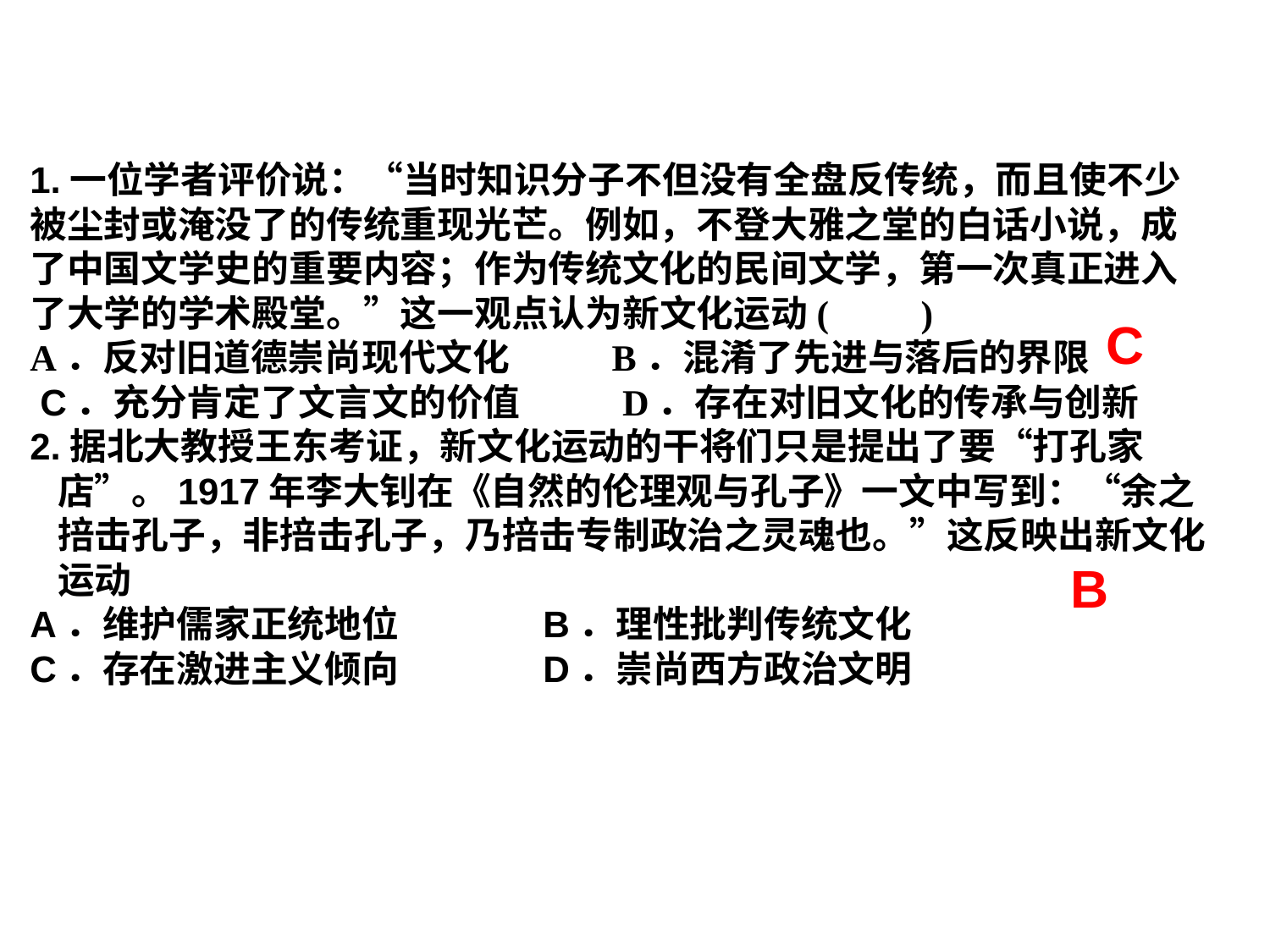

1.一位学者评价说：“当时知识分子不但没有全盘反传统，而且使不少被尘封或淹没了的传统重现光芒。例如，不登大雅之堂的白话小说，成了中国文学史的重要内容；作为传统文化的民间文学，第一次真正进入了大学的学术殿堂。”这一观点认为新文化运动(　　)A．反对旧道德崇尚现代文化           B．混淆了先进与落后的界限 C．充分肯定了文言文的价值           D．存在对旧文化的传承与创新
2.据北大教授王东考证，新文化运动的干将们只是提出了要“打孔家店”。1917年李大钊在《自然的伦理观与孔子》一文中写到：“余之掊击孔子，非掊击孔子，乃掊击专制政治之灵魂也。”这反映出新文化运动
A．维护儒家正统地位                B．理性批判传统文化
C．存在激进主义倾向                D．崇尚西方政治文明
C
B